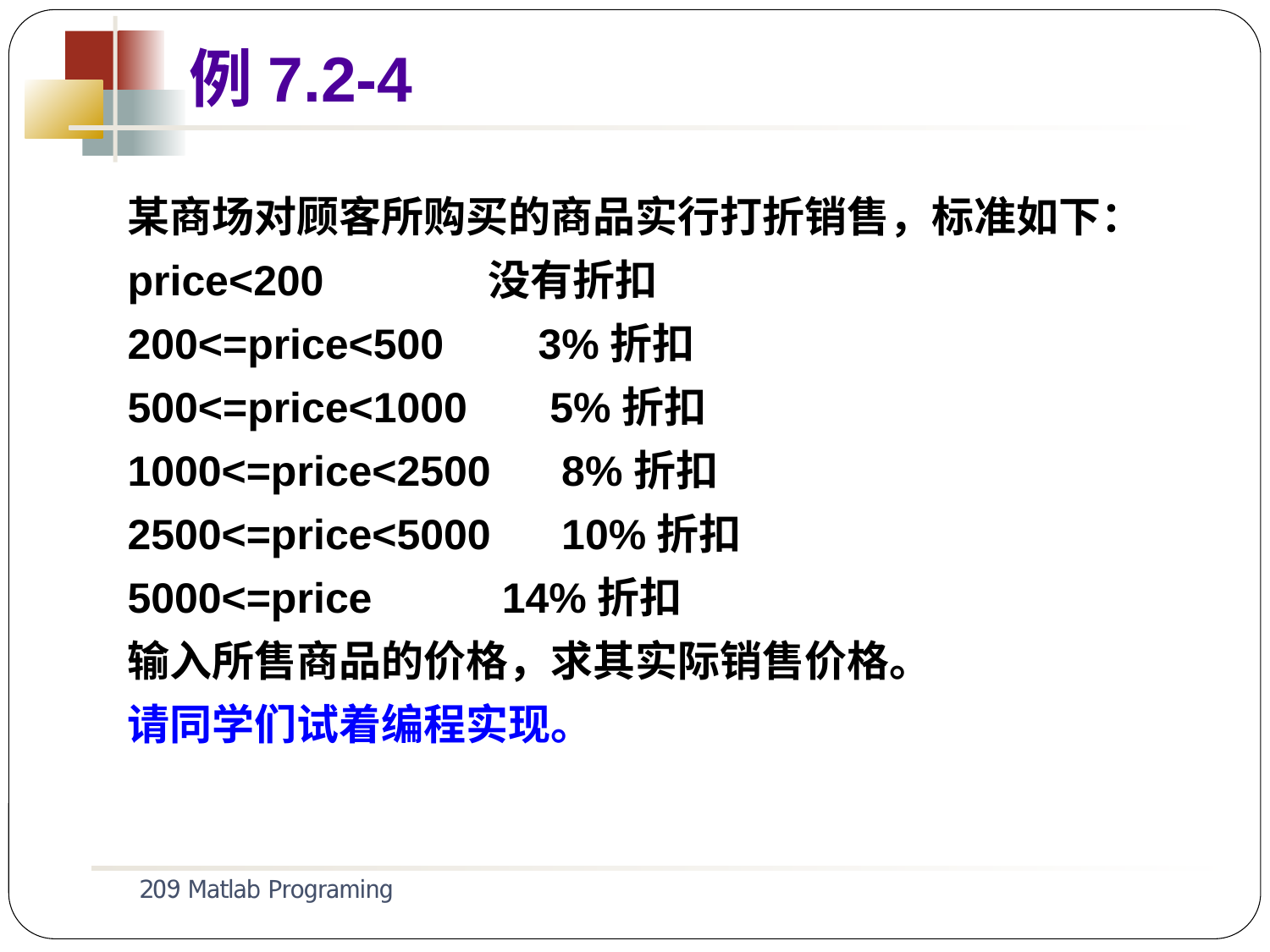

例7.2-4
某商场对顾客所购买的商品实行打折销售，标准如下：
price<200             没有折扣
200<=price<500        3%折扣
500<=price<1000       5%折扣
1000<=price<2500      8%折扣
2500<=price<5000      10%折扣
5000<=price           14%折扣
输入所售商品的价格，求其实际销售价格。
请同学们试着编程实现。

209 Matlab Programing